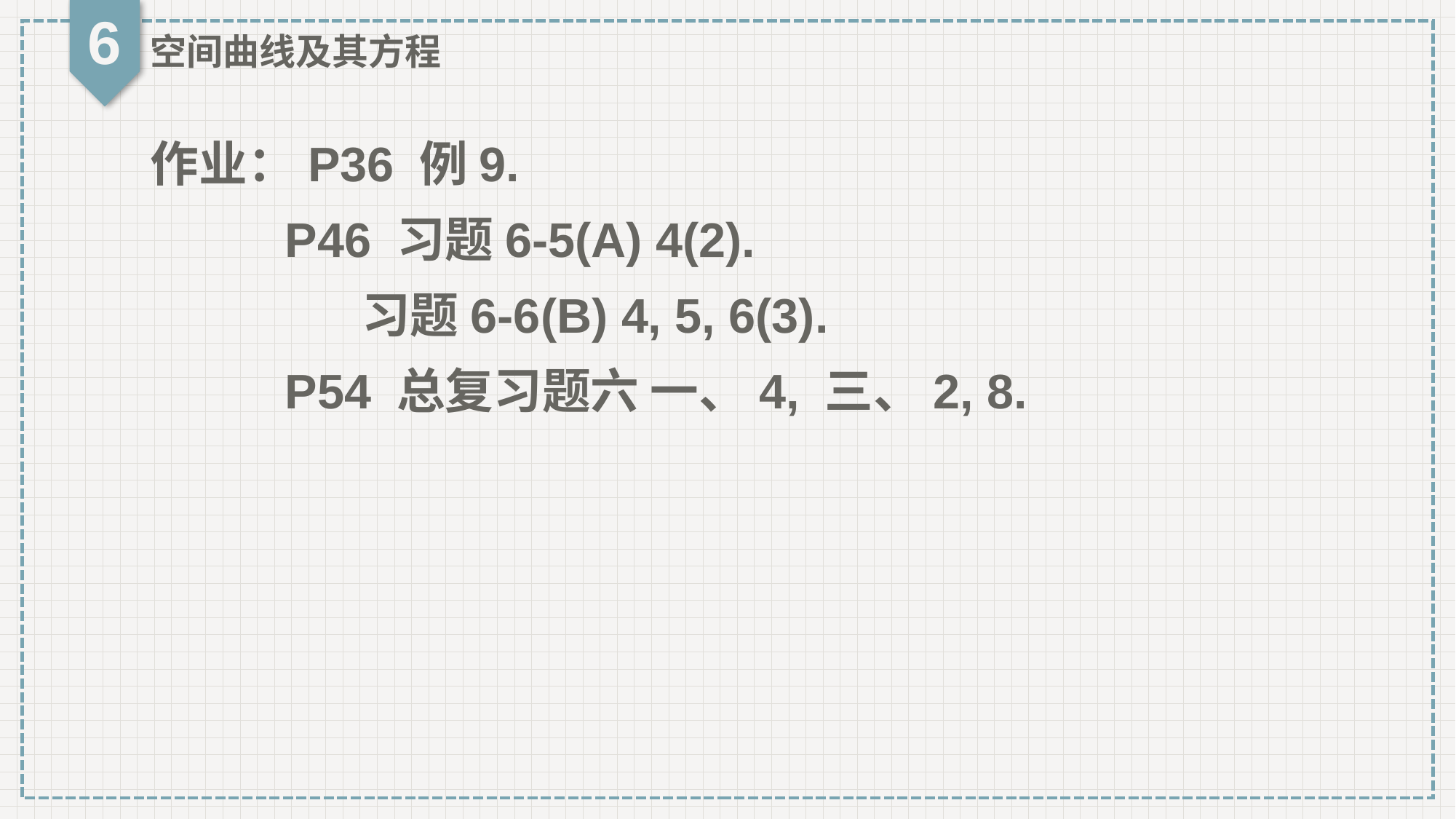

6
空间曲线及其方程
作业：P36 例9.
          P46 习题6-5(A) 4(2).
                  习题6-6(B) 4, 5, 6(3).
          P54 总复习题六 一、4, 三、2, 8.